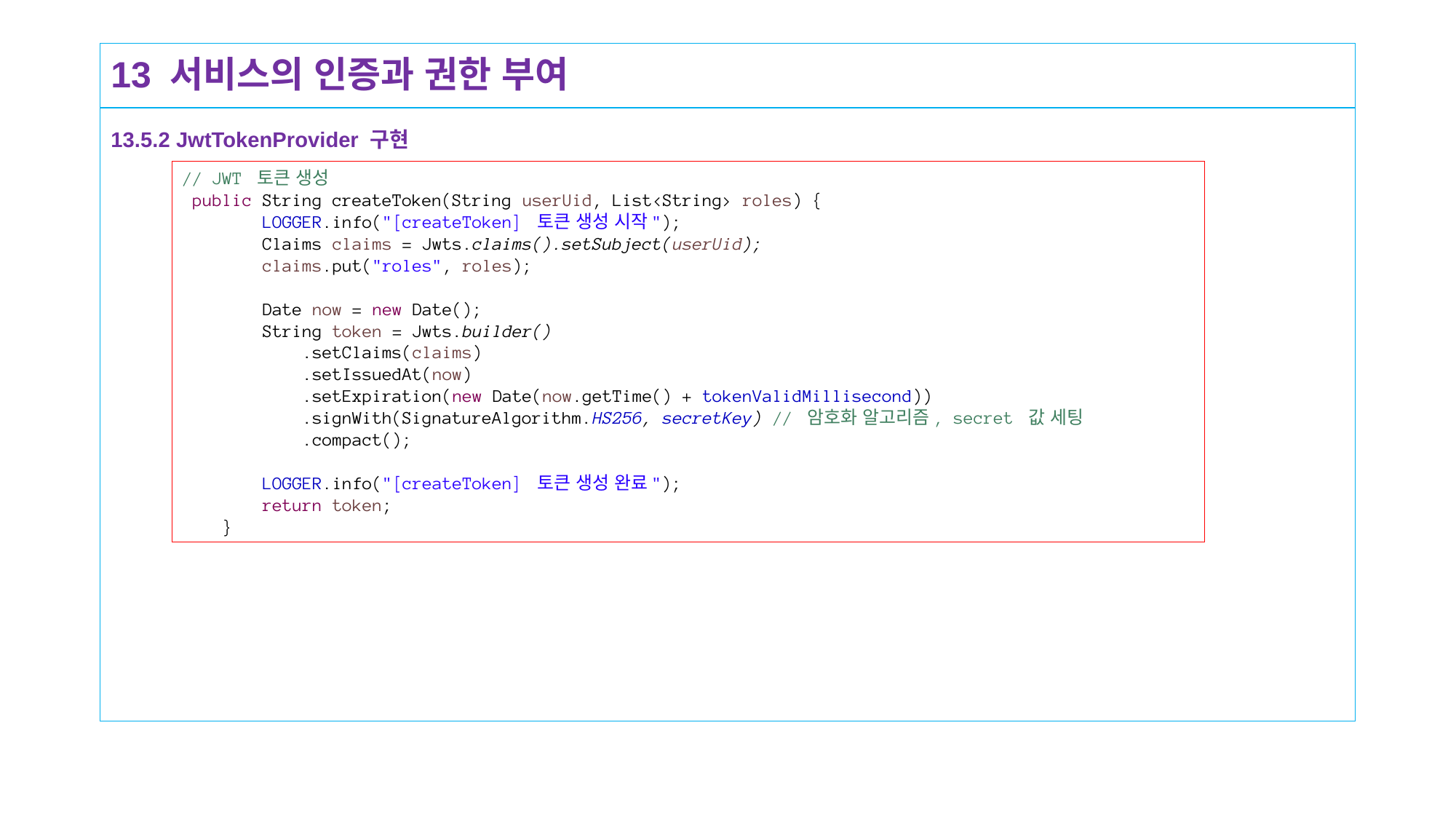

# 13 서비스의 인증과 권한 부여
13.5.2 JwtTokenProvider 구현

// JWT 토큰 생성
 public String createToken(String userUid, List<String> roles) {
        LOGGER.info("[createToken] 토큰 생성 시작");
        Claims claims = Jwts.claims().setSubject(userUid);
        claims.put("roles", roles);

        Date now = new Date();
        String token = Jwts.builder()
            .setClaims(claims)
            .setIssuedAt(now)
            .setExpiration(new Date(now.getTime() + tokenValidMillisecond))
            .signWith(SignatureAlgorithm.HS256, secretKey) // 암호화 알고리즘, secret 값 세팅
            .compact();

        LOGGER.info("[createToken] 토큰 생성 완료");
        return token;
    }